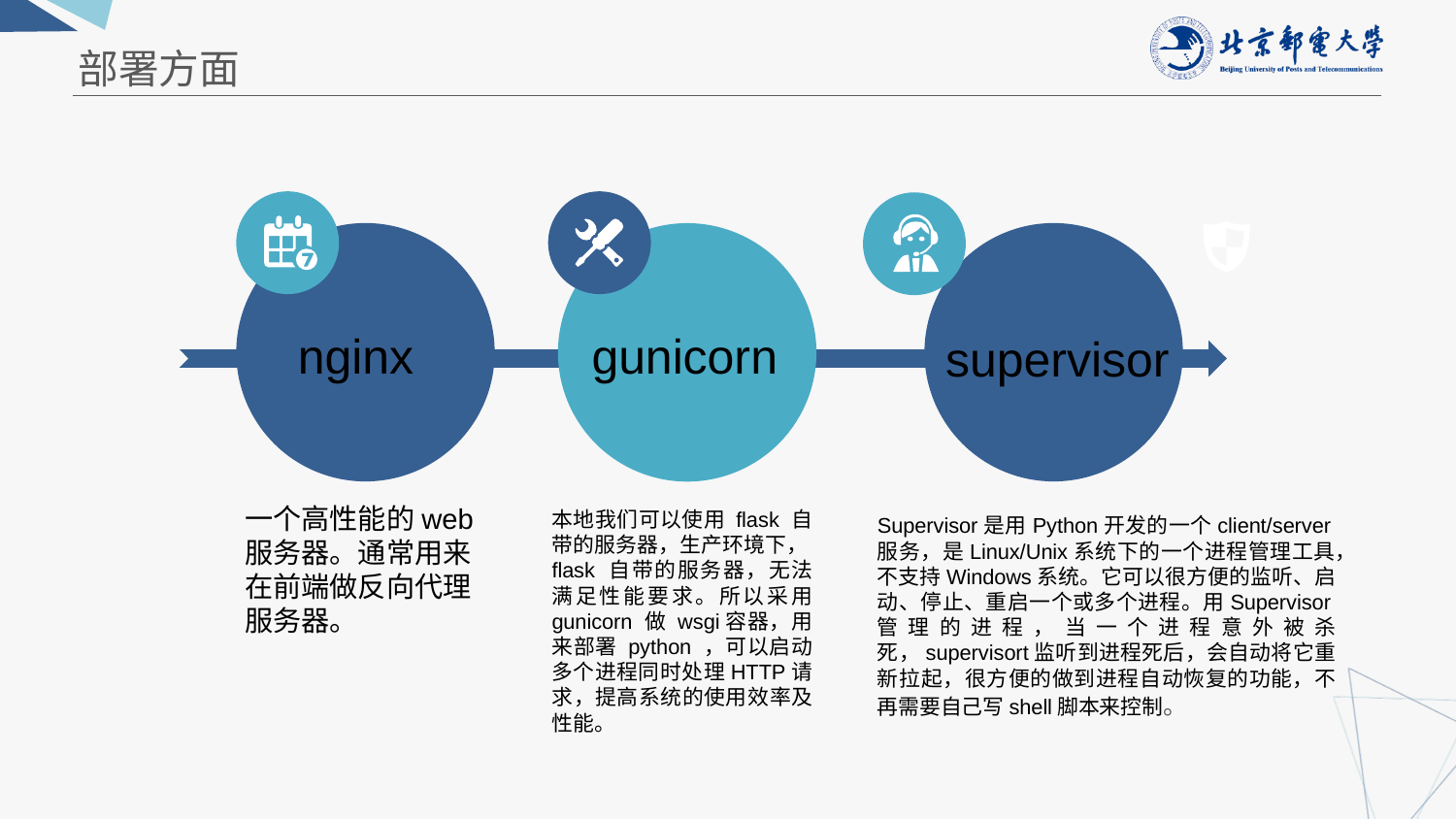

部署方面

nginx
gunicorn
supervisor

一个高性能的web服务器。通常用来在前端做反向代理服务器。
本地我们可以使用 flask 自带的服务器，生产环境下，flask 自带的服务器，无法满足性能要求。所以采用 gunicorn 做 wsgi容器，用来部署 python ，可以启动多个进程同时处理HTTP请求，提高系统的使用效率及性能。
Supervisor是用Python开发的一个client/server服务，是Linux/Unix系统下的一个进程管理工具，不支持Windows系统。它可以很方便的监听、启动、停止、重启一个或多个进程。用Supervisor管理的进程，当一个进程意外被杀死，supervisort监听到进程死后，会自动将它重新拉起，很方便的做到进程自动恢复的功能，不再需要自己写shell脚本来控制。